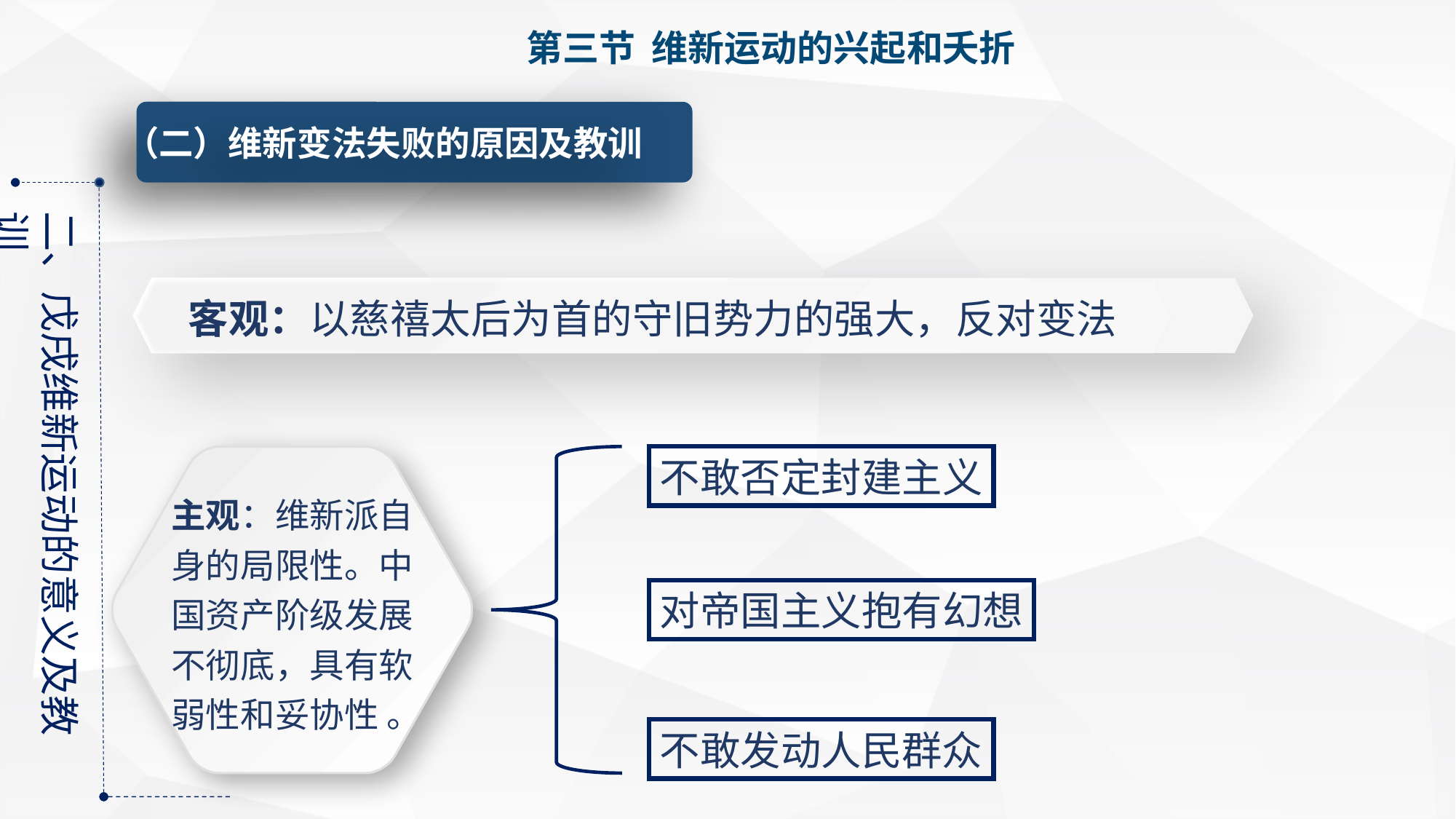

第三节  维新运动的兴起和夭折

（二）维新变法失败的原因及教训

二、戊戌维新运动的意义及教训

客观：以慈禧太后为首的守旧势力的强大，反对变法
不敢否定封建主义

主观：维新派自身的局限性。中国资产阶级发展不彻底，具有软弱性和妥协性 。
对帝国主义抱有幻想
不敢发动人民群众